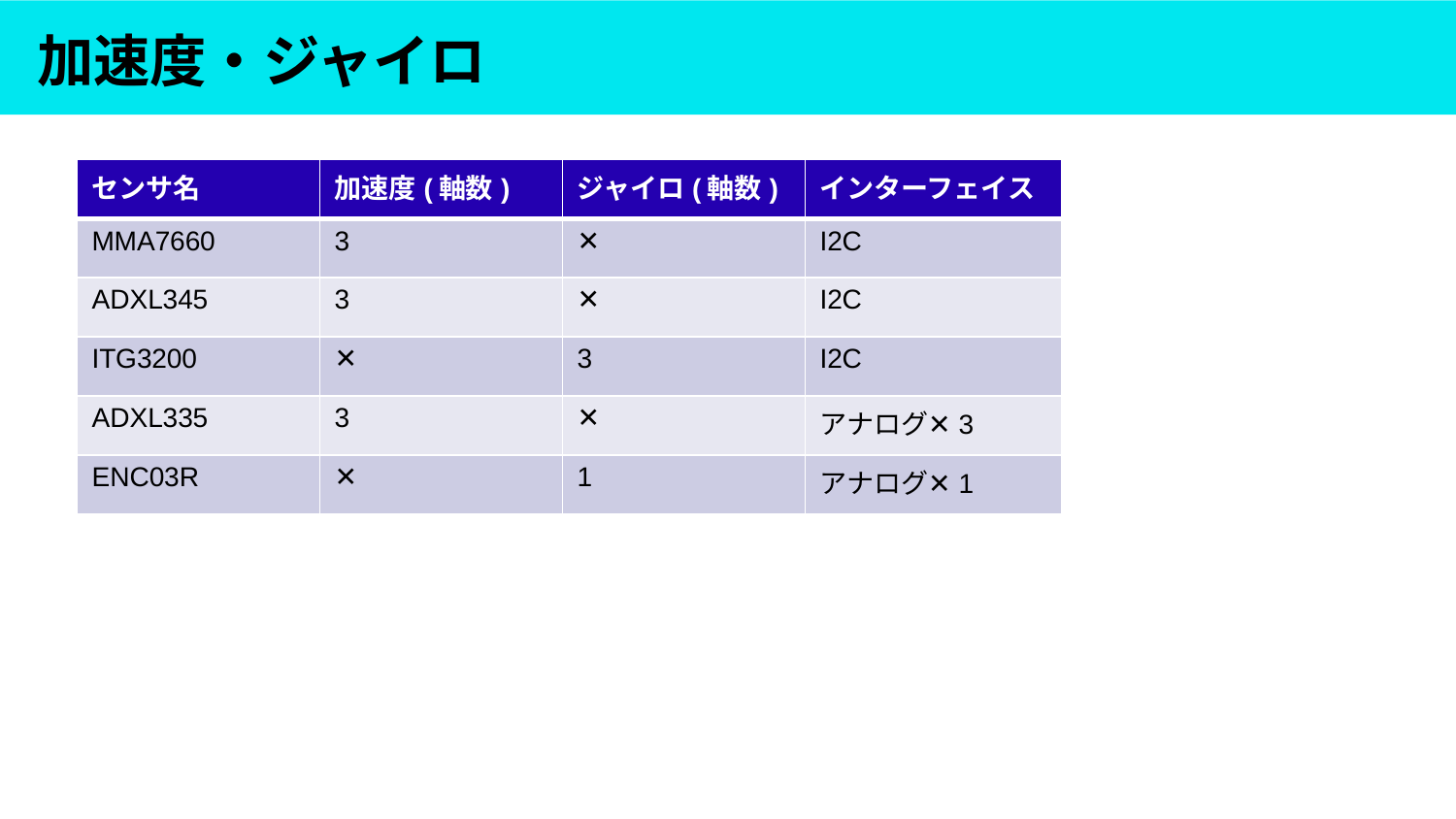

# 加速度・ジャイロ
| センサ名 | 加速度(軸数) | ジャイロ(軸数) | インターフェイス |
| --- | --- | --- | --- |
| MMA7660 | 3 | ✕ | I2C |
| ADXL345 | 3 | ✕ | I2C |
| ITG3200 | ✕ | 3 | I2C |
| ADXL335 | 3 | ✕ | アナログ✕3 |
| ENC03R | ✕ | 1 | アナログ✕1 |